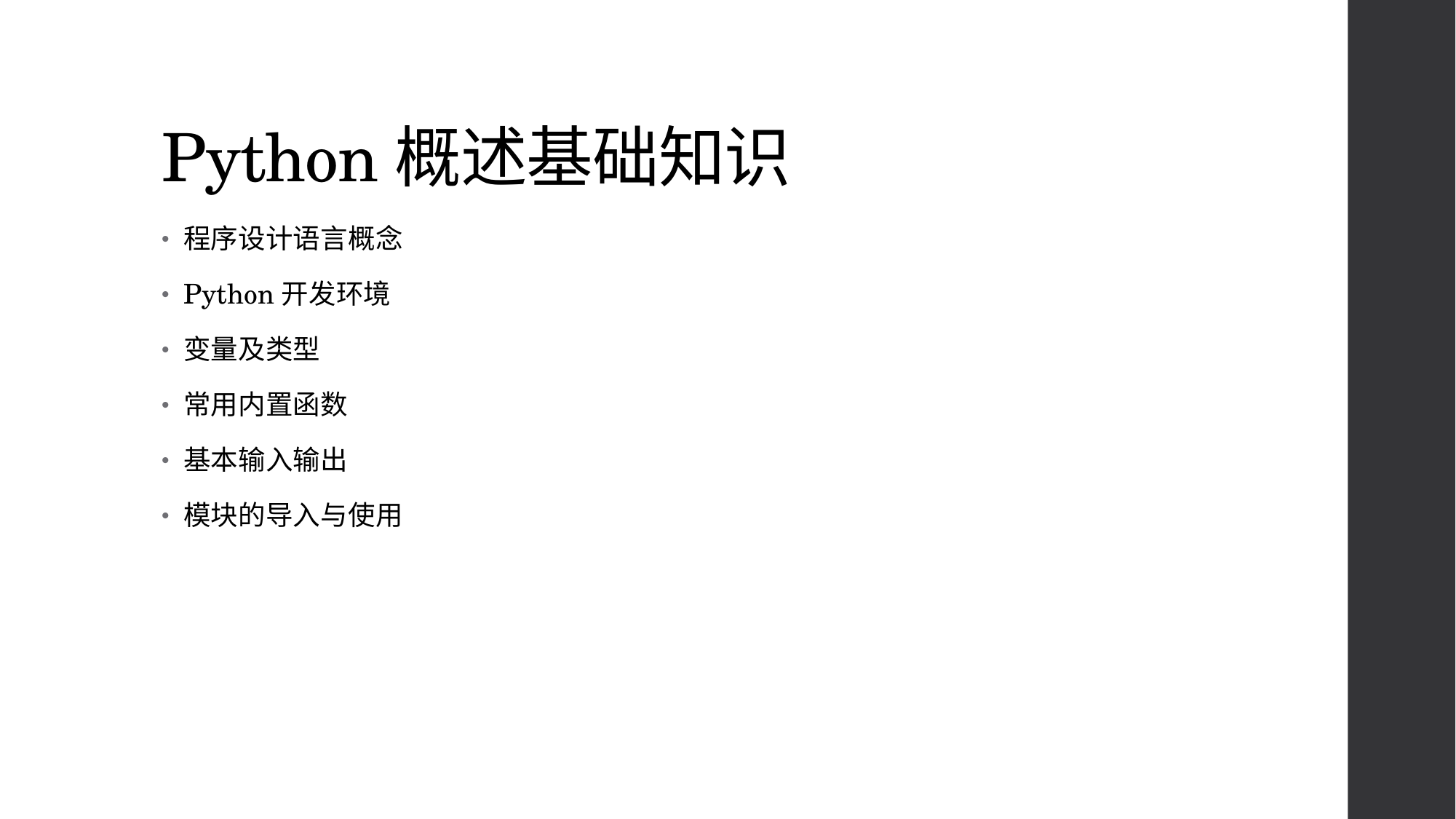

# Python概述基础知识
程序设计语言概念
Python开发环境
变量及类型
常用内置函数
基本输入输出
模块的导入与使用